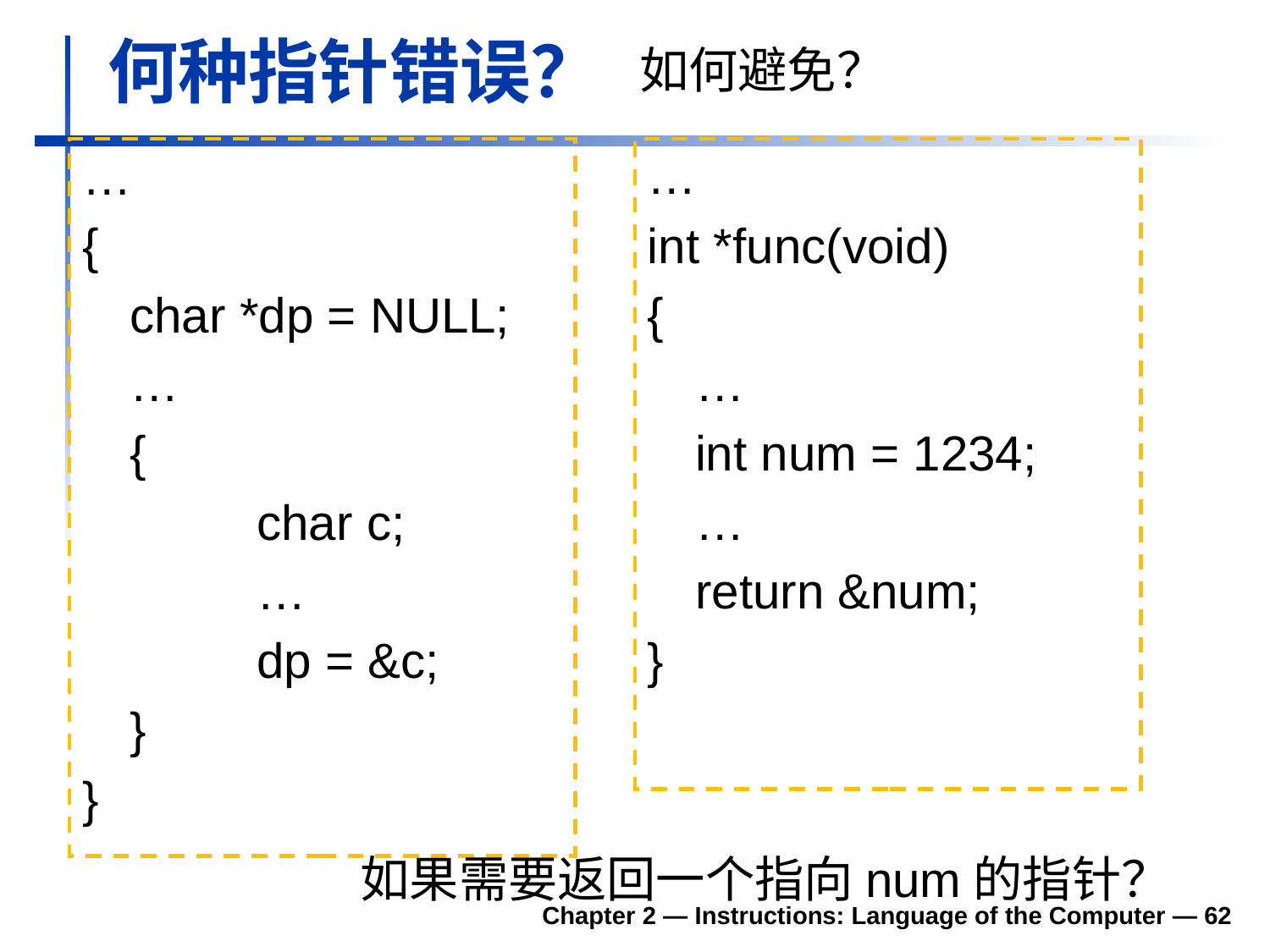

# 何种指针错误？
如何避免？
…
{
	char *dp = NULL;
	…
	{
		char c;
		…
		dp = &c;
	}
}
…
int *func(void)
{
	…
	int num = 1234;
	…
	return &num;
}
如果需要返回一个指向num的指针？
Chapter 2 — Instructions: Language of the Computer — 62